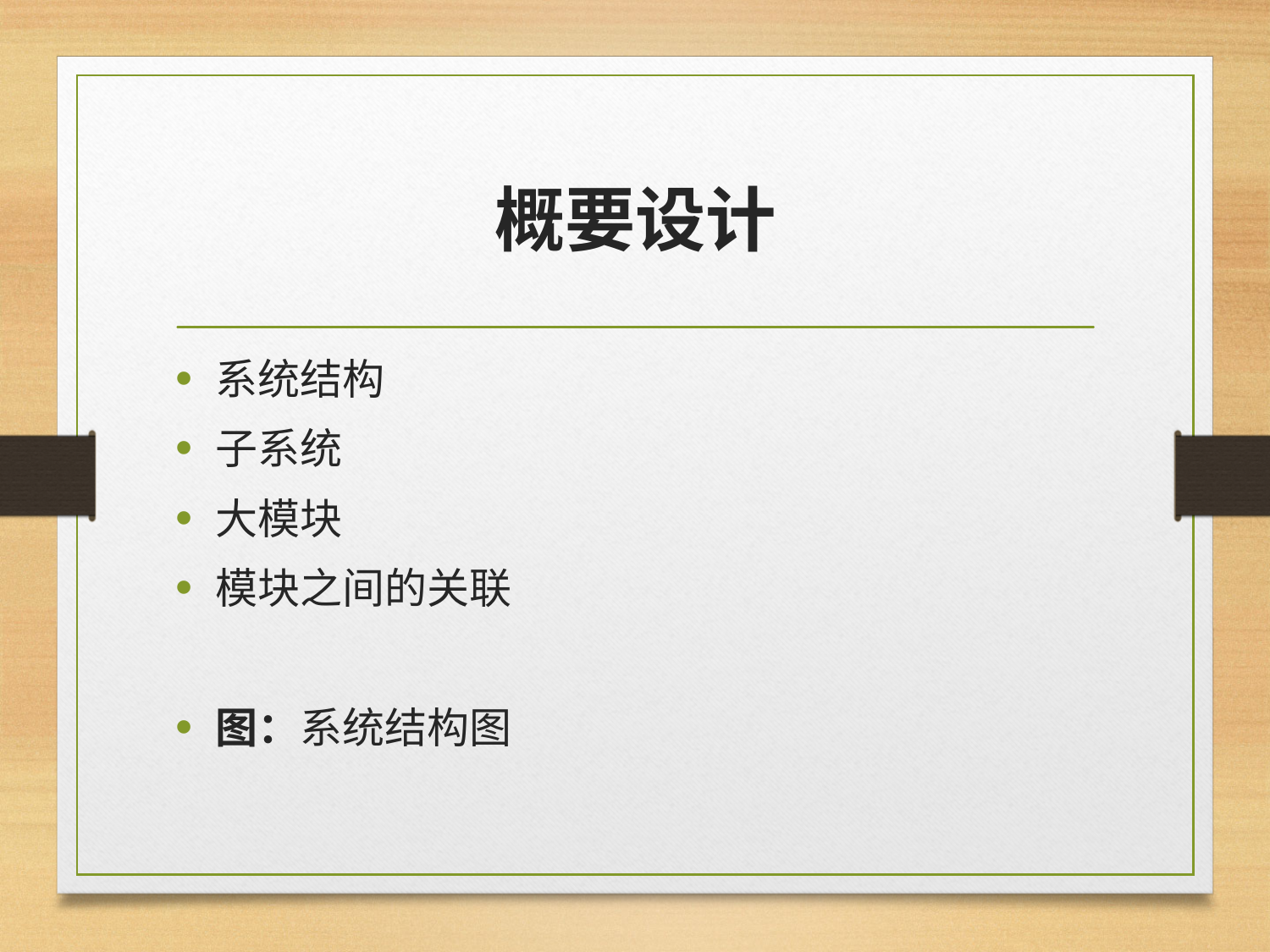

# 概要设计
系统结构
子系统
大模块
模块之间的关联

图：系统结构图